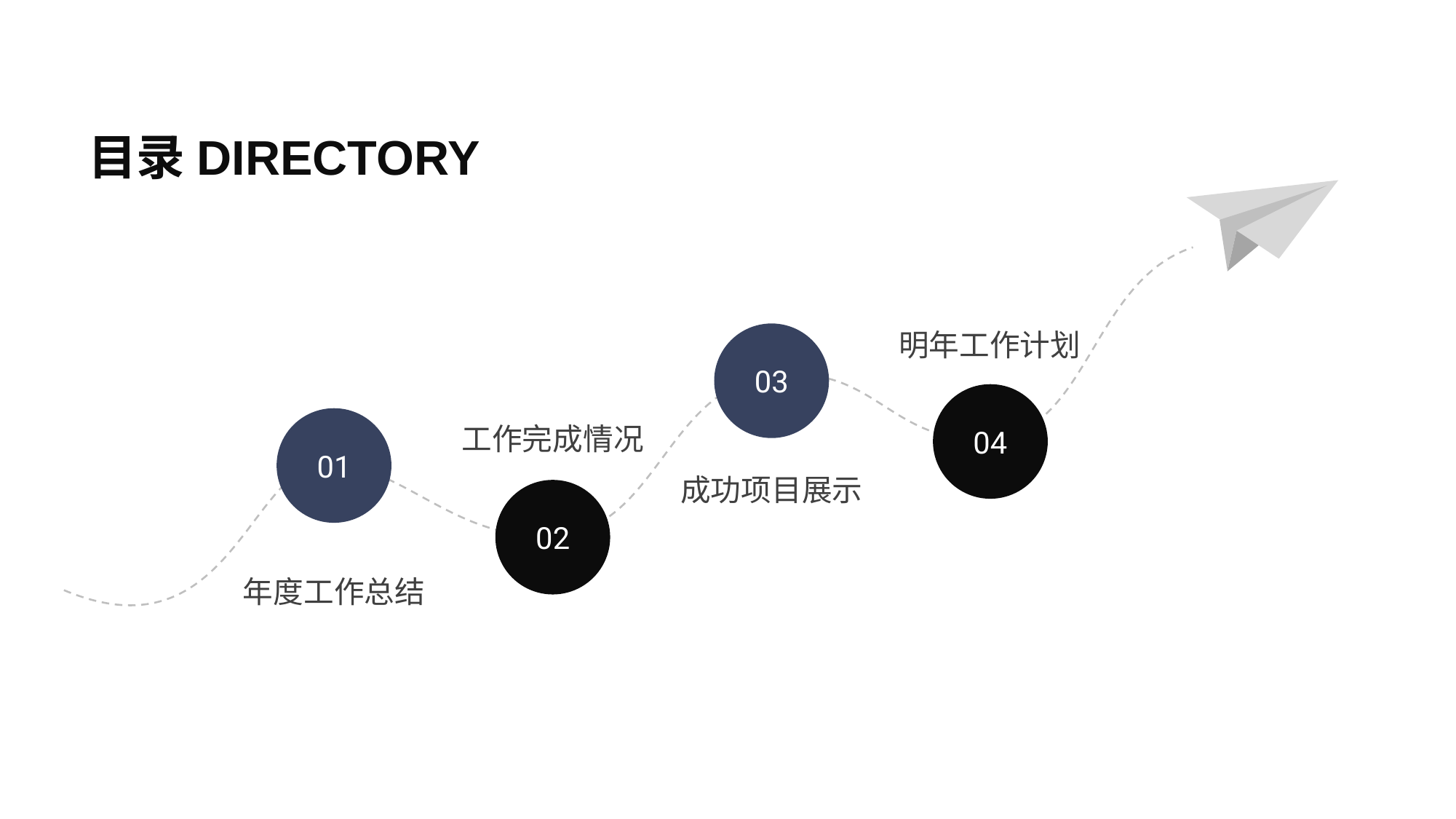

目录DIRECTORY

03
04
01
02
明年工作计划
工作完成情况
成功项目展示
年度工作总结
Honest